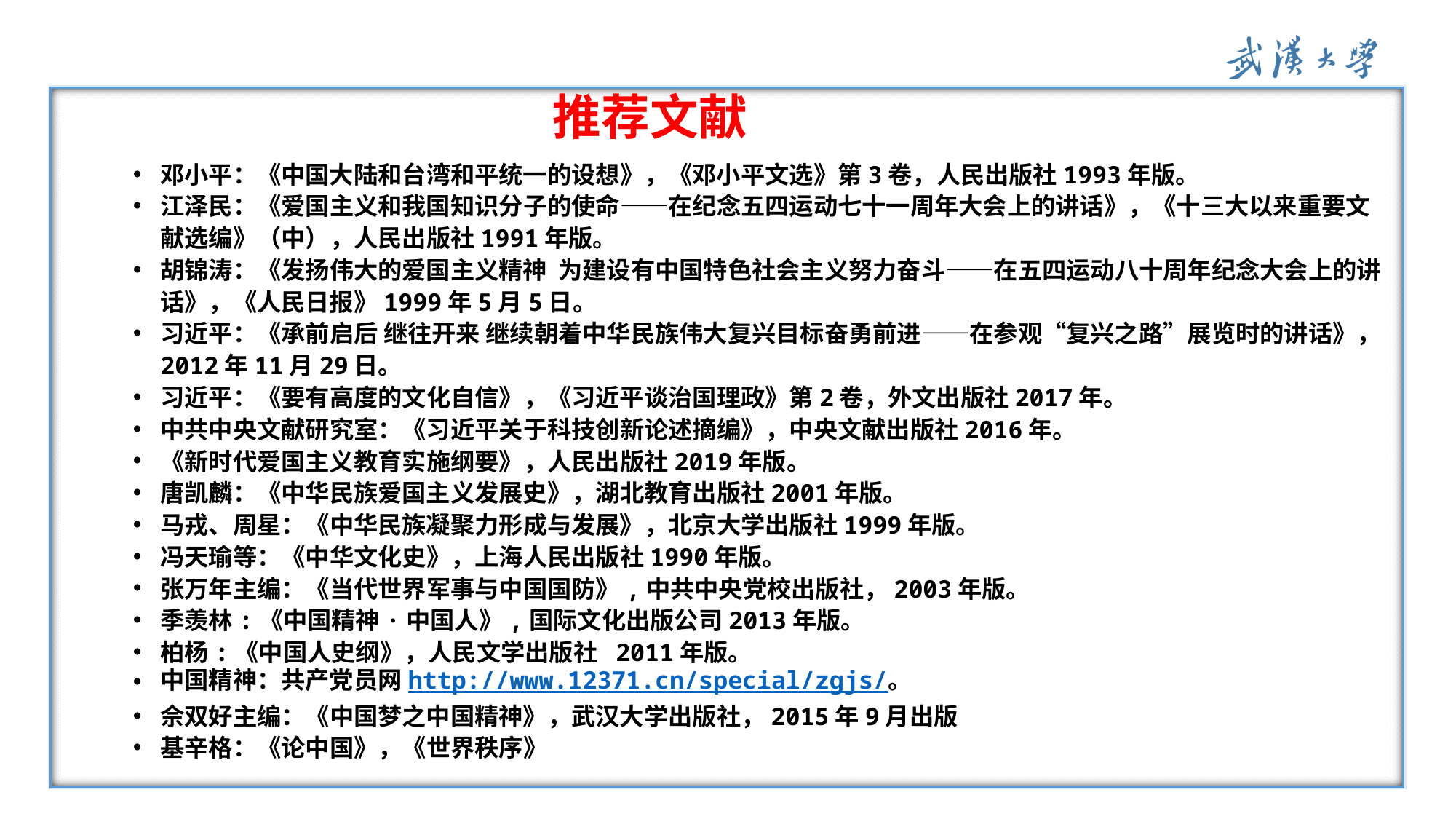

# 推荐文献
邓小平：《中国大陆和台湾和平统一的设想》，《邓小平文选》第3卷，人民出版社1993年版。
江泽民：《爱国主义和我国知识分子的使命——在纪念五四运动七十一周年大会上的讲话》，《十三大以来重要文献选编》（中），人民出版社1991年版。
胡锦涛：《发扬伟大的爱国主义精神  为建设有中国特色社会主义努力奋斗——在五四运动八十周年纪念大会上的讲话》，《人民日报》1999年5月5日。
习近平：《承前启后 继往开来 继续朝着中华民族伟大复兴目标奋勇前进——在参观“复兴之路”展览时的讲话》，2012年11月29日。
习近平：《要有高度的文化自信》，《习近平谈治国理政》第2卷，外文出版社2017年。
中共中央文献研究室：《习近平关于科技创新论述摘编》，中央文献出版社2016年。
《新时代爱国主义教育实施纲要》，人民出版社2019年版。
唐凯麟：《中华民族爱国主义发展史》，湖北教育出版社2001年版。
马戎、周星：《中华民族凝聚力形成与发展》，北京大学出版社1999年版。
冯天瑜等：《中华文化史》，上海人民出版社1990年版。
张万年主编：《当代世界军事与中国国防》,中共中央党校出版社，2003年版。
季羡林:《中国精神·中国人》,国际文化出版公司2013年版。
柏杨:《中国人史纲》，人民文学出版社 2011年版。
中国精神：共产党员网http://www.12371.cn/special/zgjs/。
佘双好主编：《中国梦之中国精神》，武汉大学出版社，2015年9月出版
基辛格：《论中国》，《世界秩序》